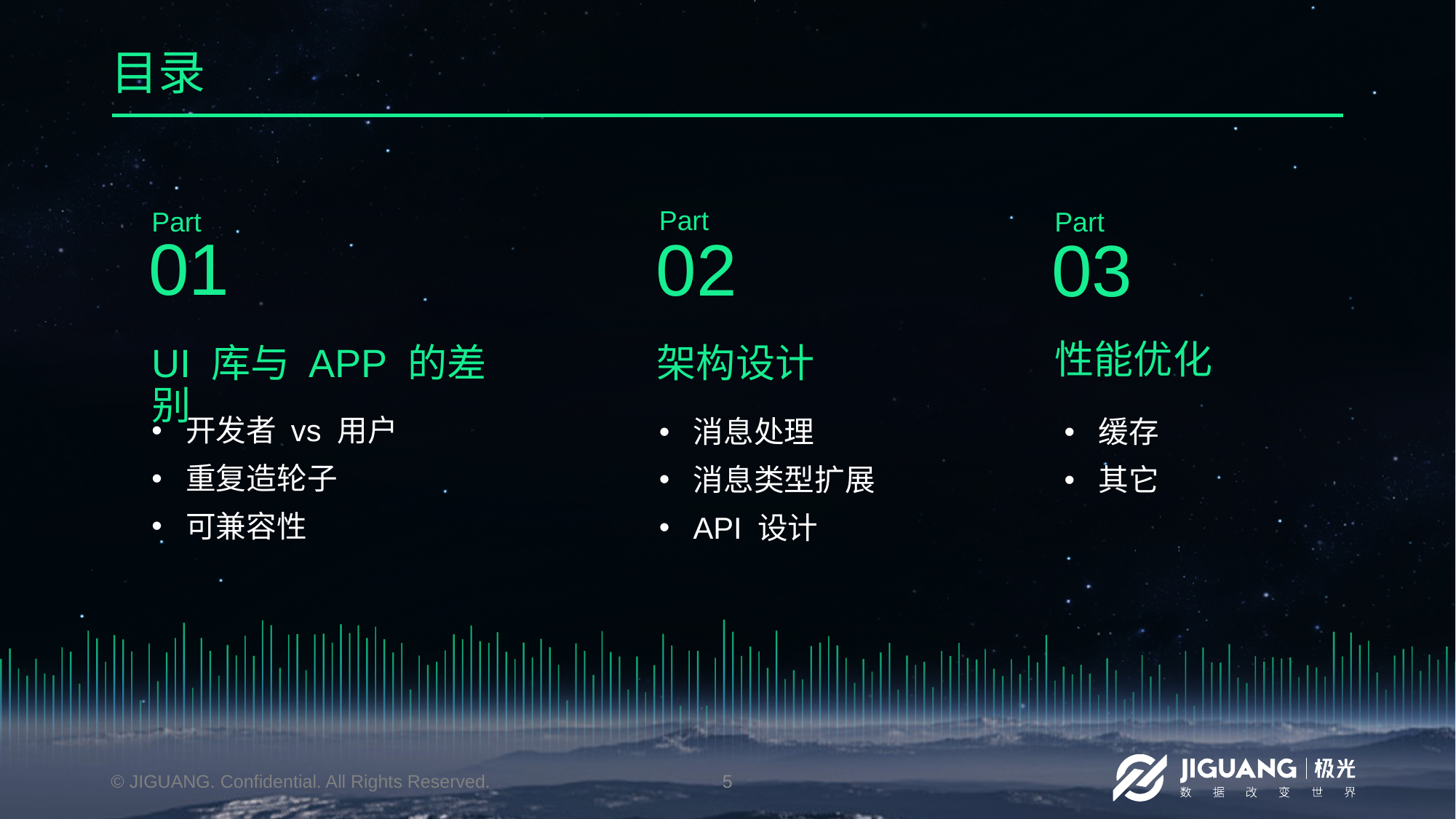

# 目录
Part
Part
Part
03
01
02
性能优化
UI 库与 APP 的差别
架构设计
开发者 vs 用户
重复造轮子
可兼容性
消息处理
消息类型扩展
API 设计
缓存
其它

© JIGUANG. Confidential. All Rights Reserved.
5